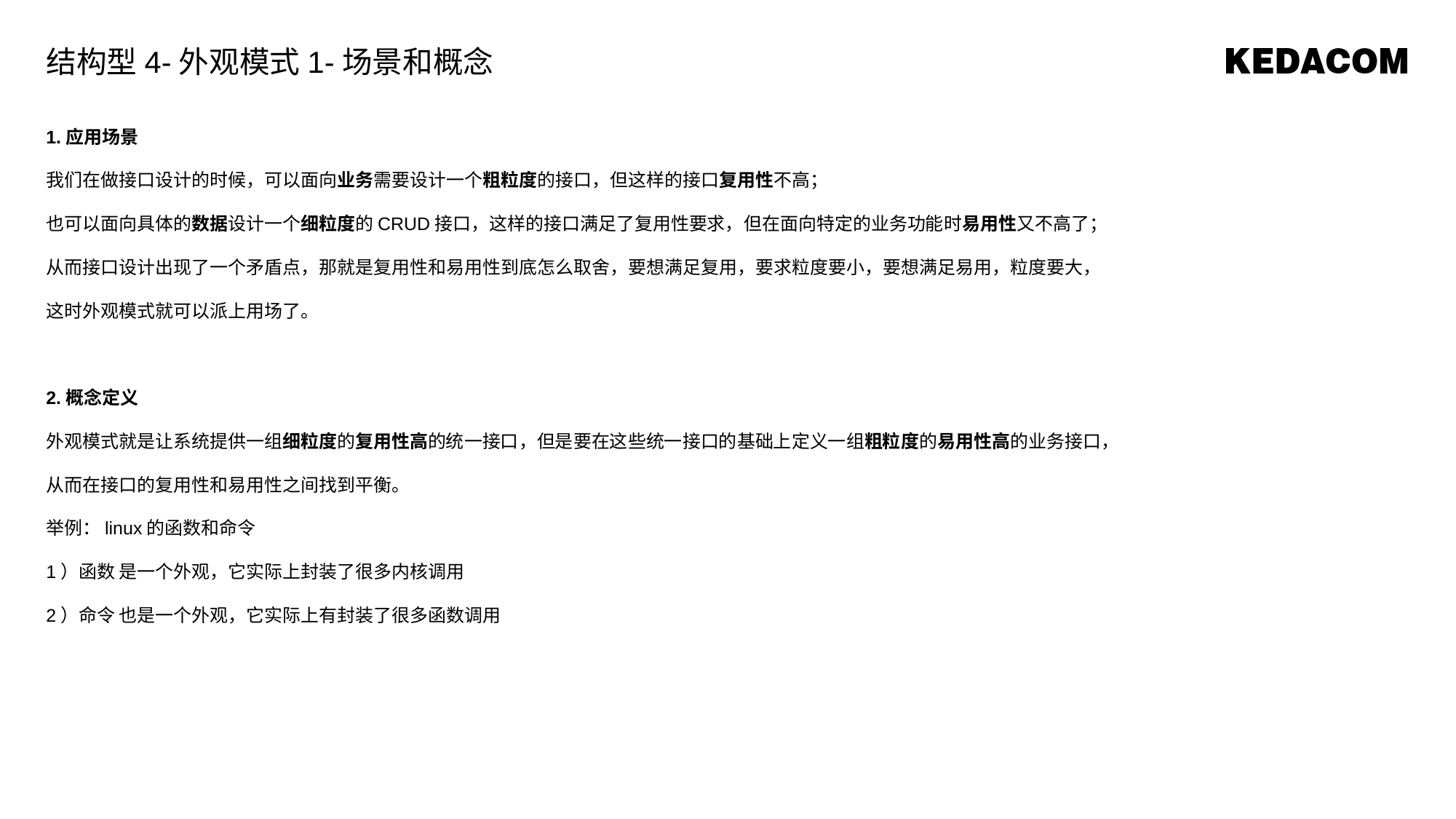

结构型4-外观模式1-场景和概念
1.应用场景
我们在做接口设计的时候，可以面向业务需要设计一个粗粒度的接口，但这样的接口复用性不高；
也可以面向具体的数据设计一个细粒度的CRUD接口，这样的接口满足了复用性要求，但在面向特定的业务功能时易用性又不高了；
从而接口设计出现了一个矛盾点，那就是复用性和易用性到底怎么取舍，要想满足复用，要求粒度要小，要想满足易用，粒度要大，
这时外观模式就可以派上用场了。

2.概念定义
外观模式就是让系统提供一组细粒度的复用性高的统一接口，但是要在这些统一接口的基础上定义一组粗粒度的易用性高的业务接口，
从而在接口的复用性和易用性之间找到平衡。
举例：linux的函数和命令
1）函数 是一个外观，它实际上封装了很多内核调用
2）命令 也是一个外观，它实际上有封装了很多函数调用